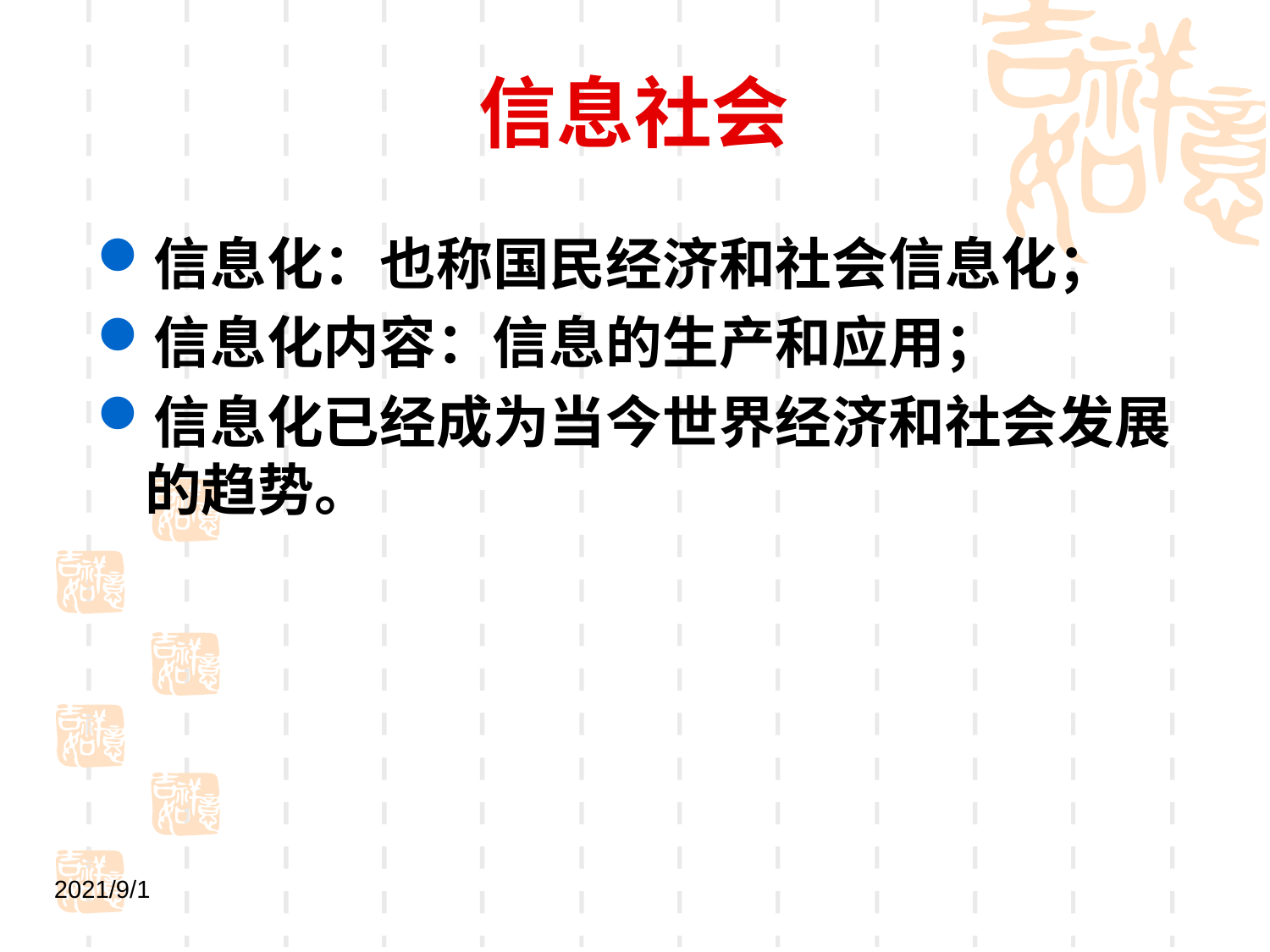

# 信息社会
信息化：也称国民经济和社会信息化；
信息化内容：信息的生产和应用；
信息化已经成为当今世界经济和社会发展的趋势。
2021/9/1